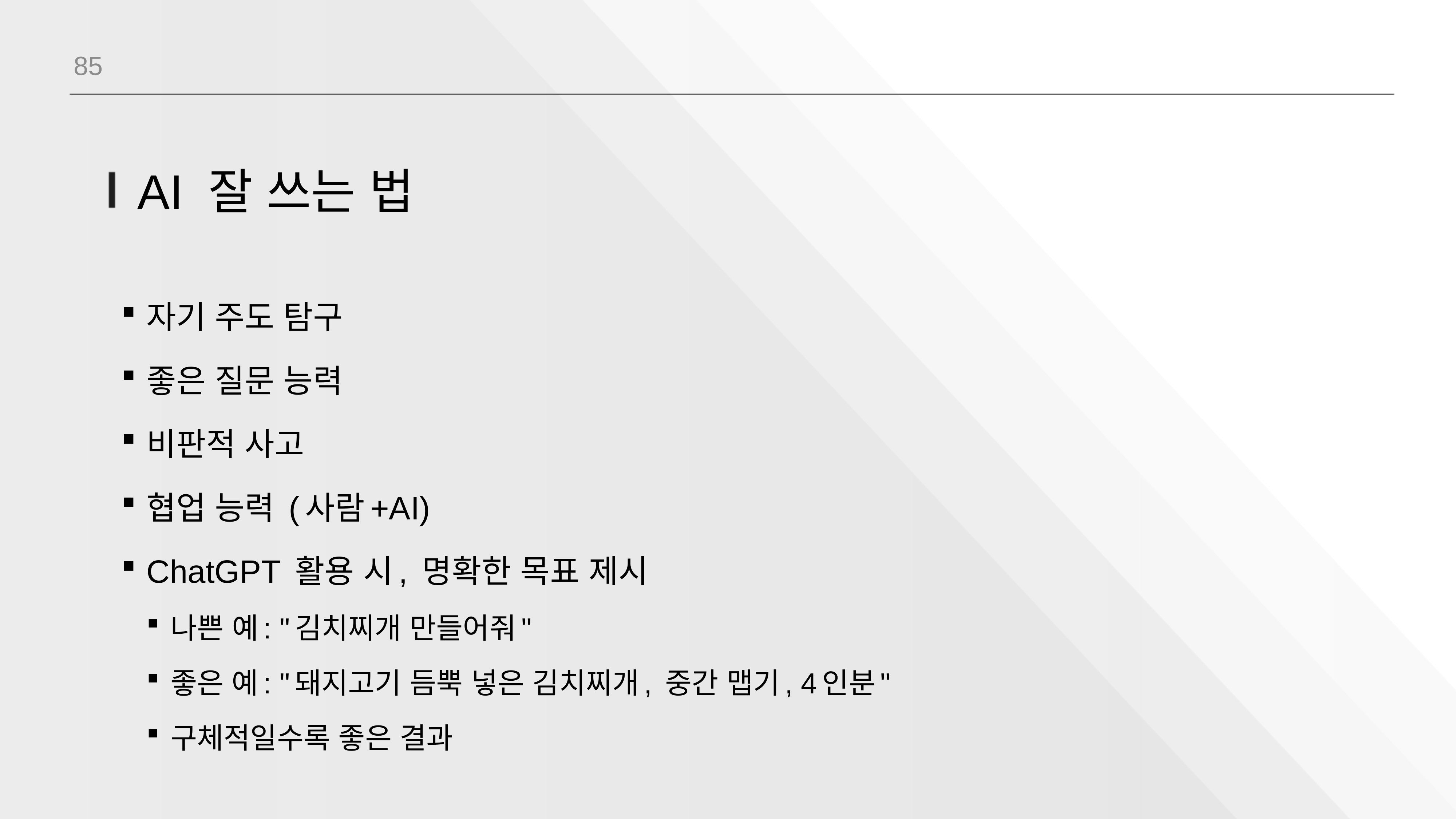

85
# AI 잘 쓰는 법
자기 주도 탐구
좋은 질문 능력
비판적 사고
협업 능력 (사람+AI)
ChatGPT 활용 시, 명확한 목표 제시
나쁜 예: "김치찌개 만들어줘"
좋은 예: "돼지고기 듬뿍 넣은 김치찌개, 중간 맵기, 4인분"
구체적일수록 좋은 결과